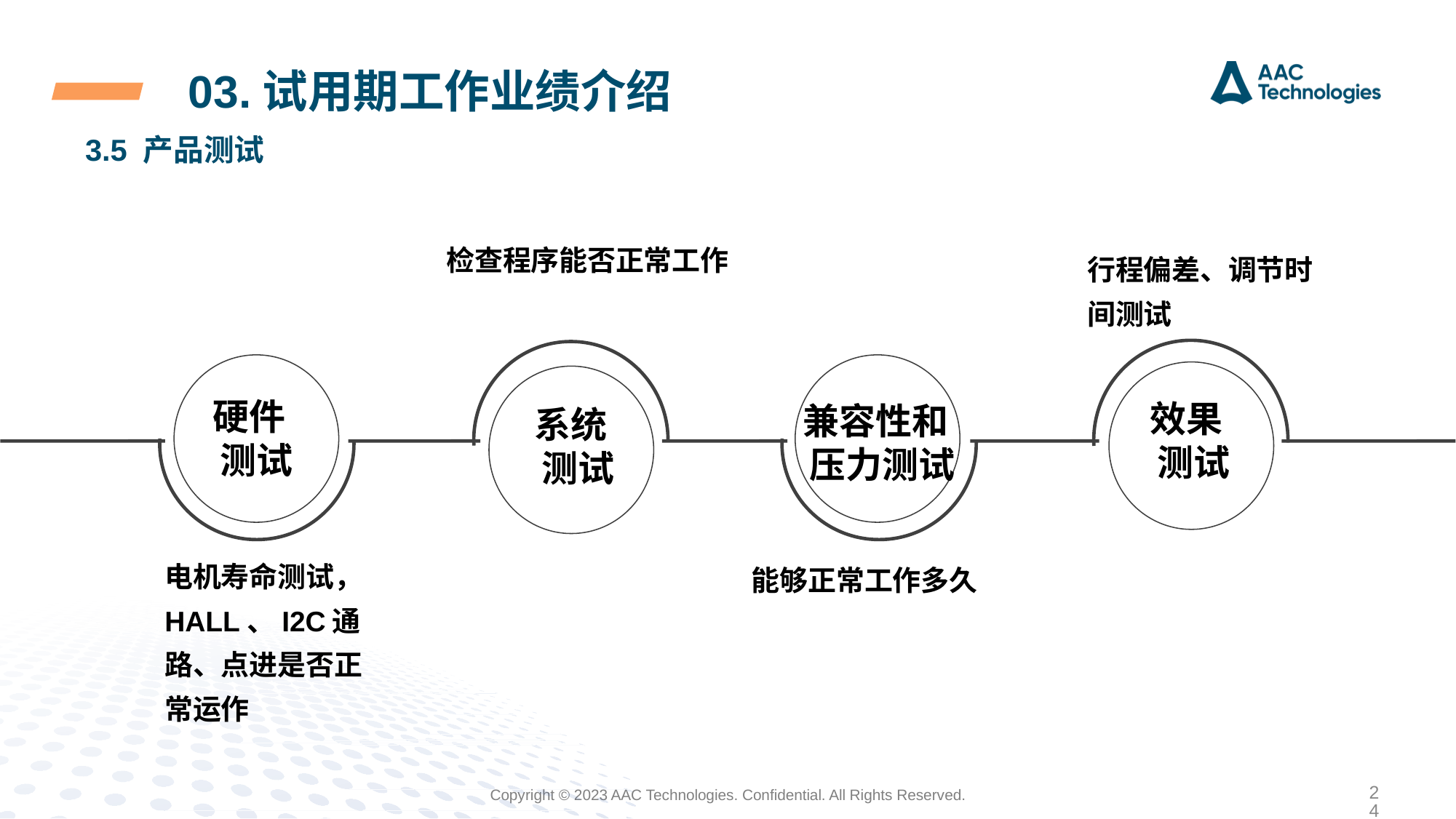

03.试用期工作业绩介绍
3.5 产品测试
检查程序能否正常工作
行程偏差、调节时间测试

兼容性和压力测试

硬件测试

效果测试

系统测试
电机寿命测试，HALL、I2C通路、点进是否正常运作
能够正常工作多久
24